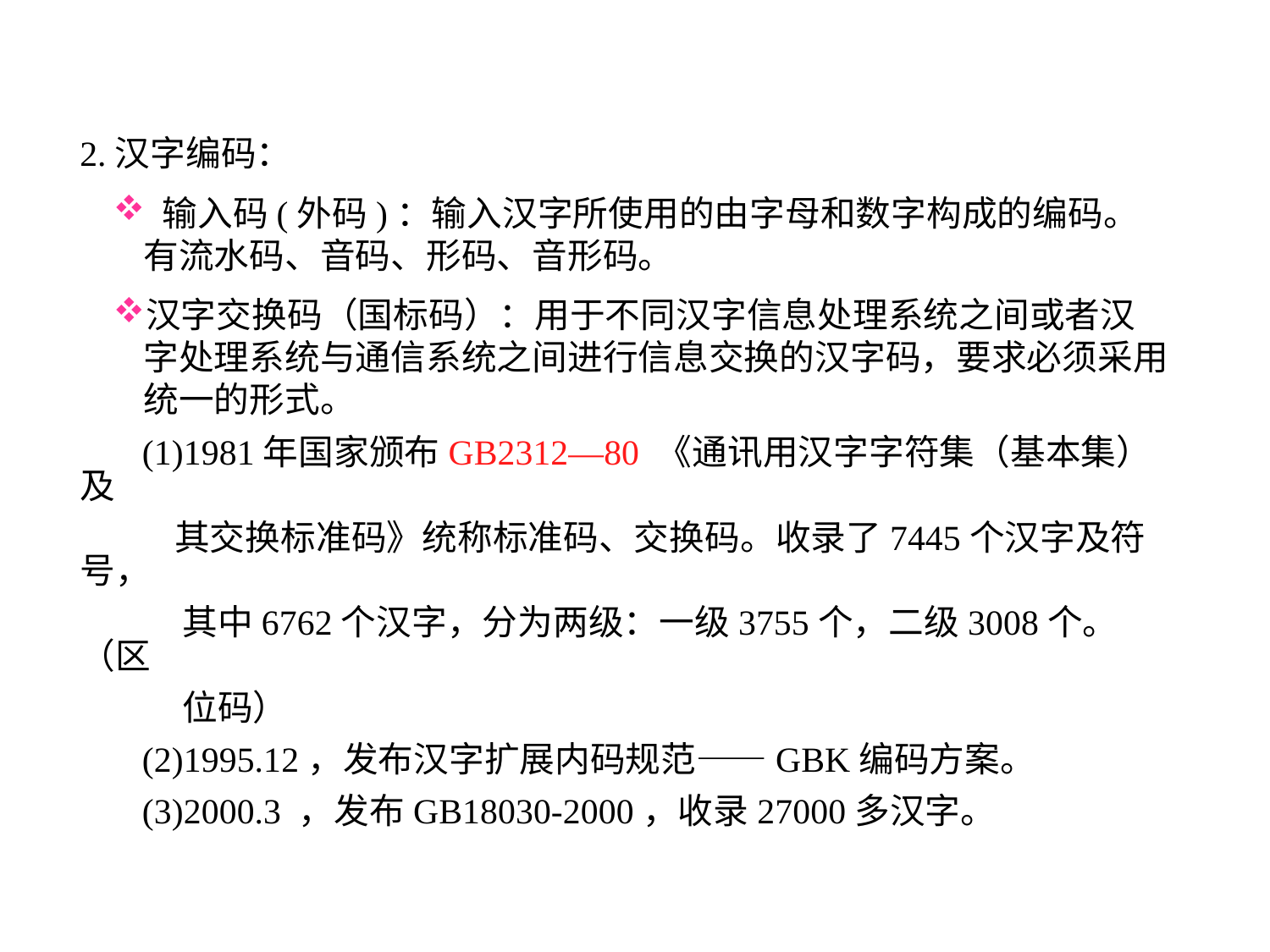

2.汉字编码：
 输入码(外码)：输入汉字所使用的由字母和数字构成的编码。有流水码、音码、形码、音形码。
汉字交换码（国标码）：用于不同汉字信息处理系统之间或者汉字处理系统与通信系统之间进行信息交换的汉字码，要求必须采用统一的形式。
       (1)1981年国家颁布GB2312—80 《通讯用汉字字符集（基本集）及
           其交换标准码》统称标准码、交换码。收录了7445个汉字及符号，
            其中6762个汉字，分为两级：一级3755个，二级3008个。（区
            位码）
       (2)1995.12，发布汉字扩展内码规范——GBK编码方案。
       (3)2000.3 ，发布GB18030-2000，收录27000多汉字。